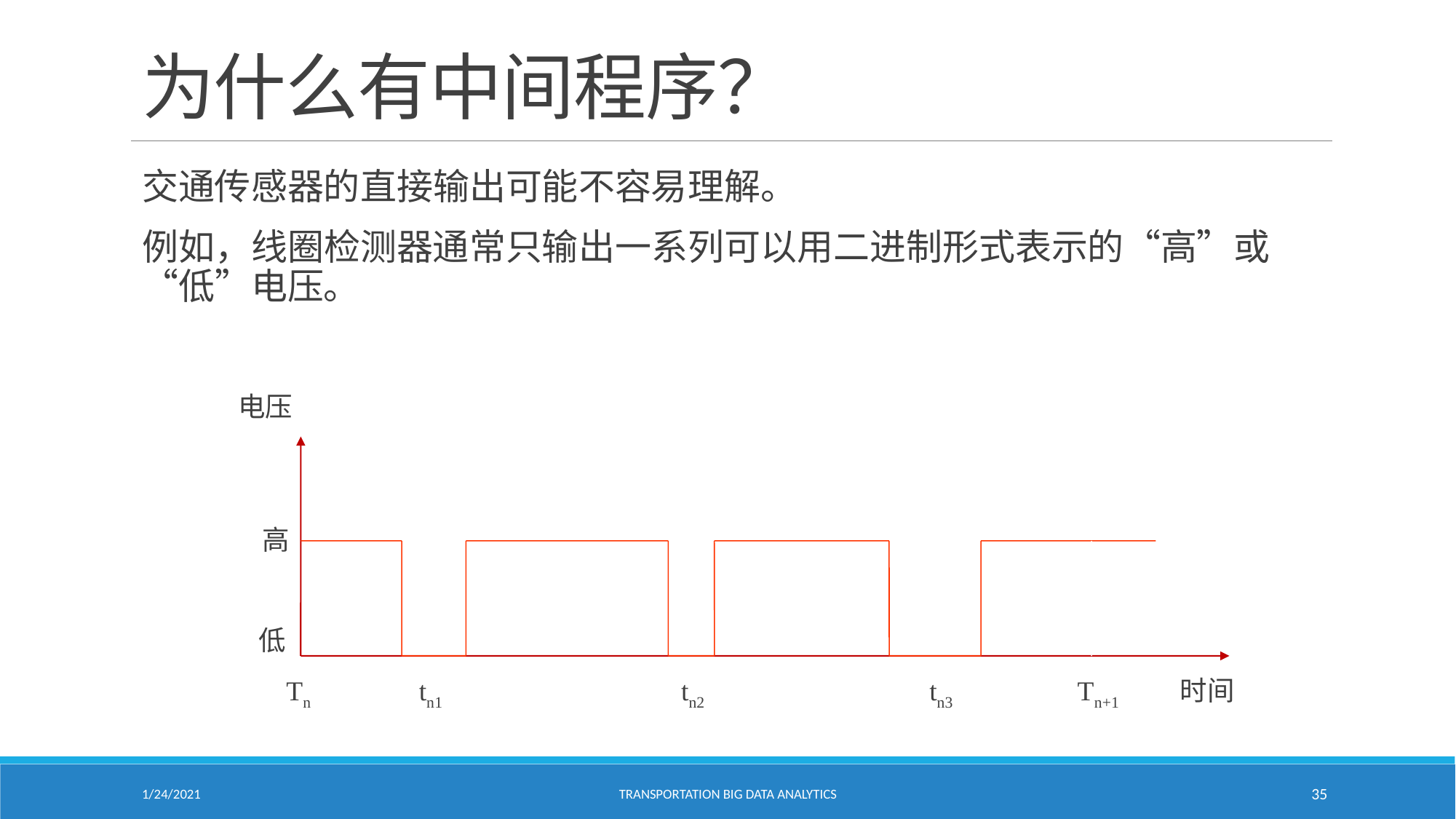

# 为什么有中间程序？
交通传感器的直接输出可能不容易理解。
例如，线圈检测器通常只输出一系列可以用二进制形式表示的“高”或“低”电压。

电压

高

低

Tn
tn1
tn2
tn3
Tn+1
时间
1/24/2021
Transportation Big Data Analytics
35